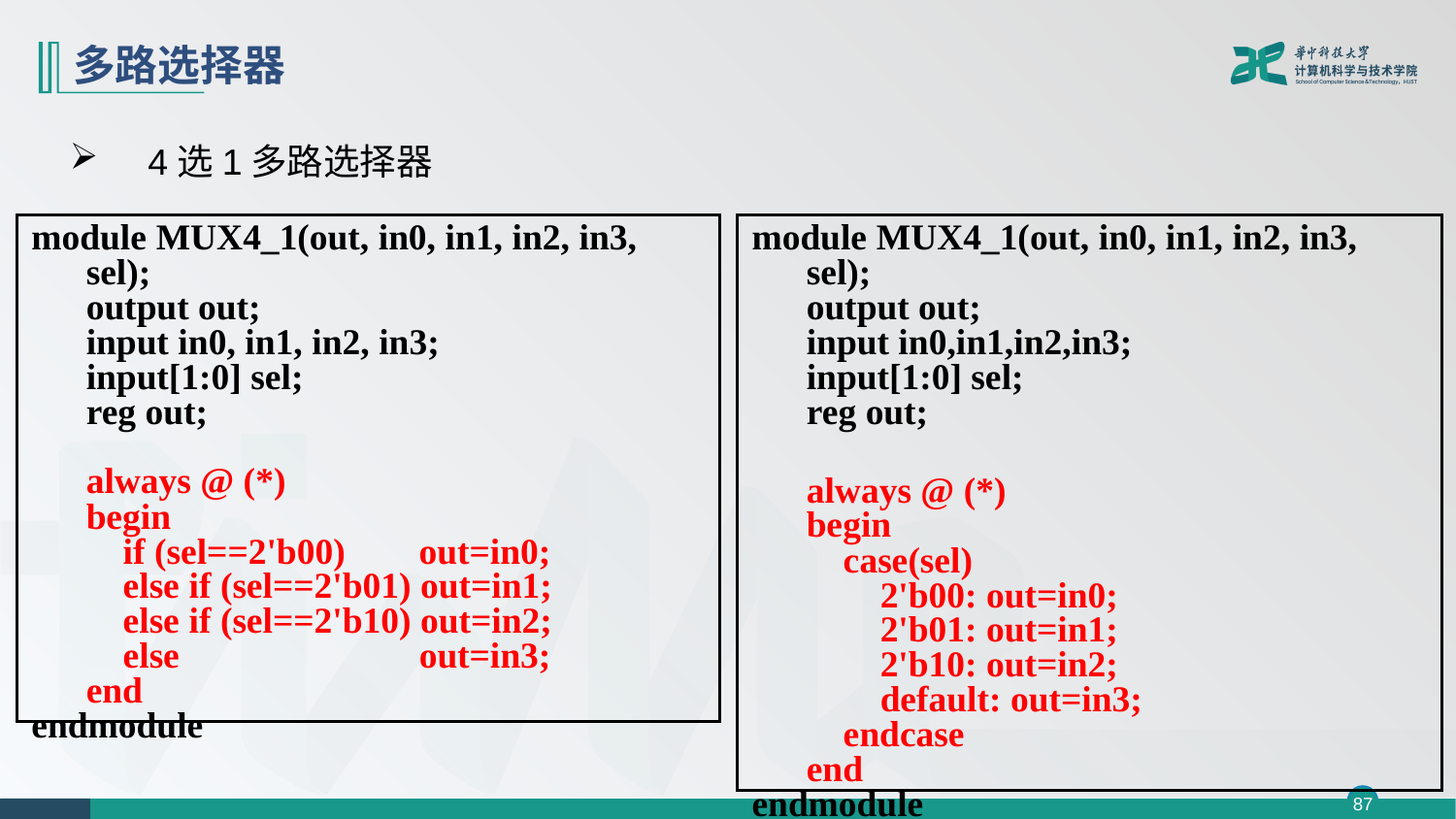

# 多路选择器
4选1多路选择器
module MUX4_1(out, in0, in1, in2, in3, sel);
output out;
input in0, in1, in2, in3;
input[1:0] sel;
reg out;
always @ (*)
begin
    if (sel==2'b00)        out=in0;
    else if (sel==2'b01) out=in1;
    else if (sel==2'b10) out=in2;
    else                          out=in3;
end
endmodule
module MUX4_1(out, in0, in1, in2, in3, sel);
output out;
input in0,in1,in2,in3;
input[1:0] sel;
reg out;
	always @ (*)
begin
    case(sel)
        2'b00: out=in0;
        2'b01: out=in1;
        2'b10: out=in2;
        default: out=in3;
    endcase
end
endmodule